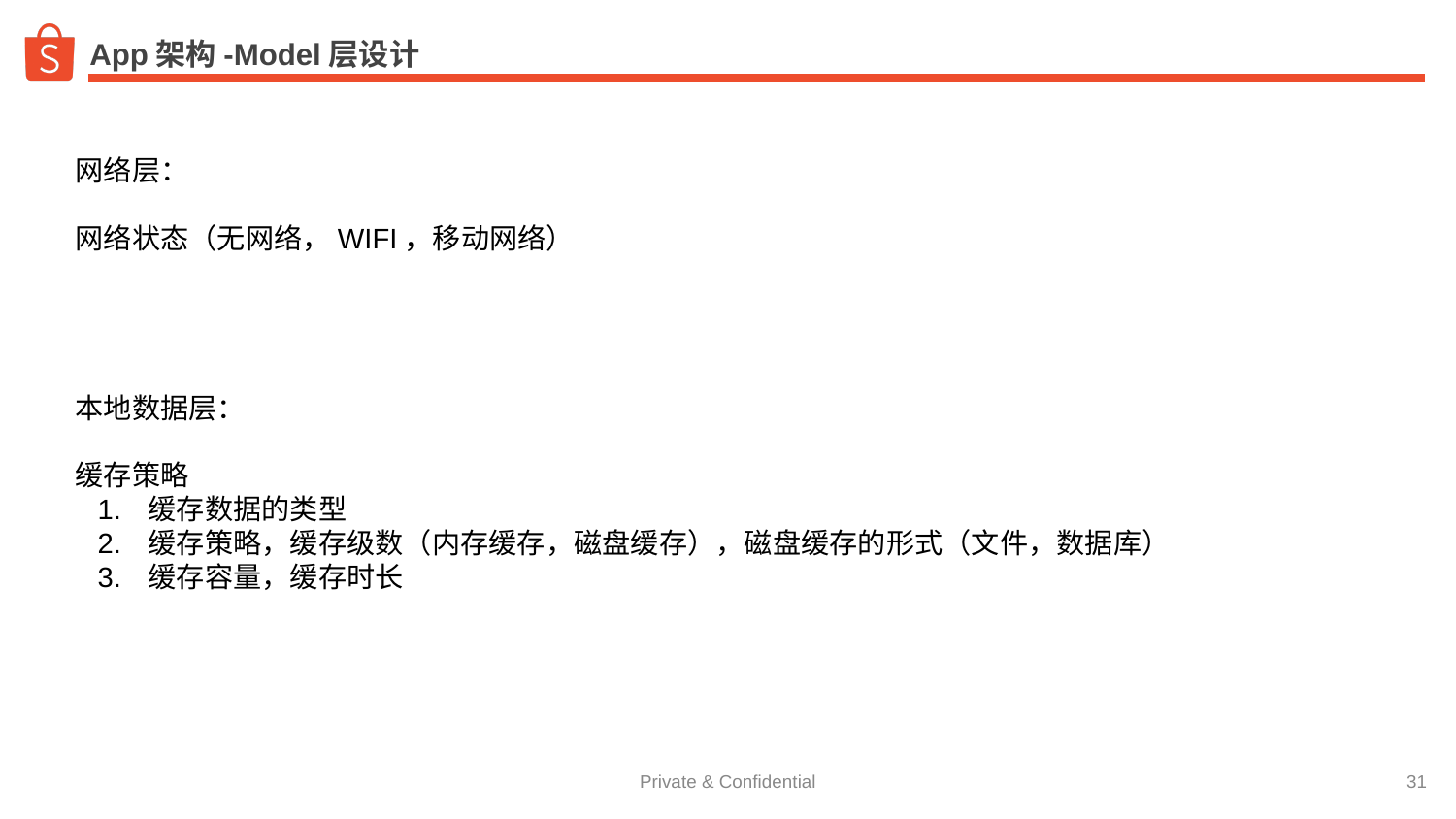

# SharedPreferences存储
App架构-Model层设计
网络层：

网络状态（无网络，WIFI，移动网络）

本地数据层：

缓存策略
缓存数据的类型
缓存策略，缓存级数（内存缓存，磁盘缓存），磁盘缓存的形式（文件，数据库）
缓存容量，缓存时长
31